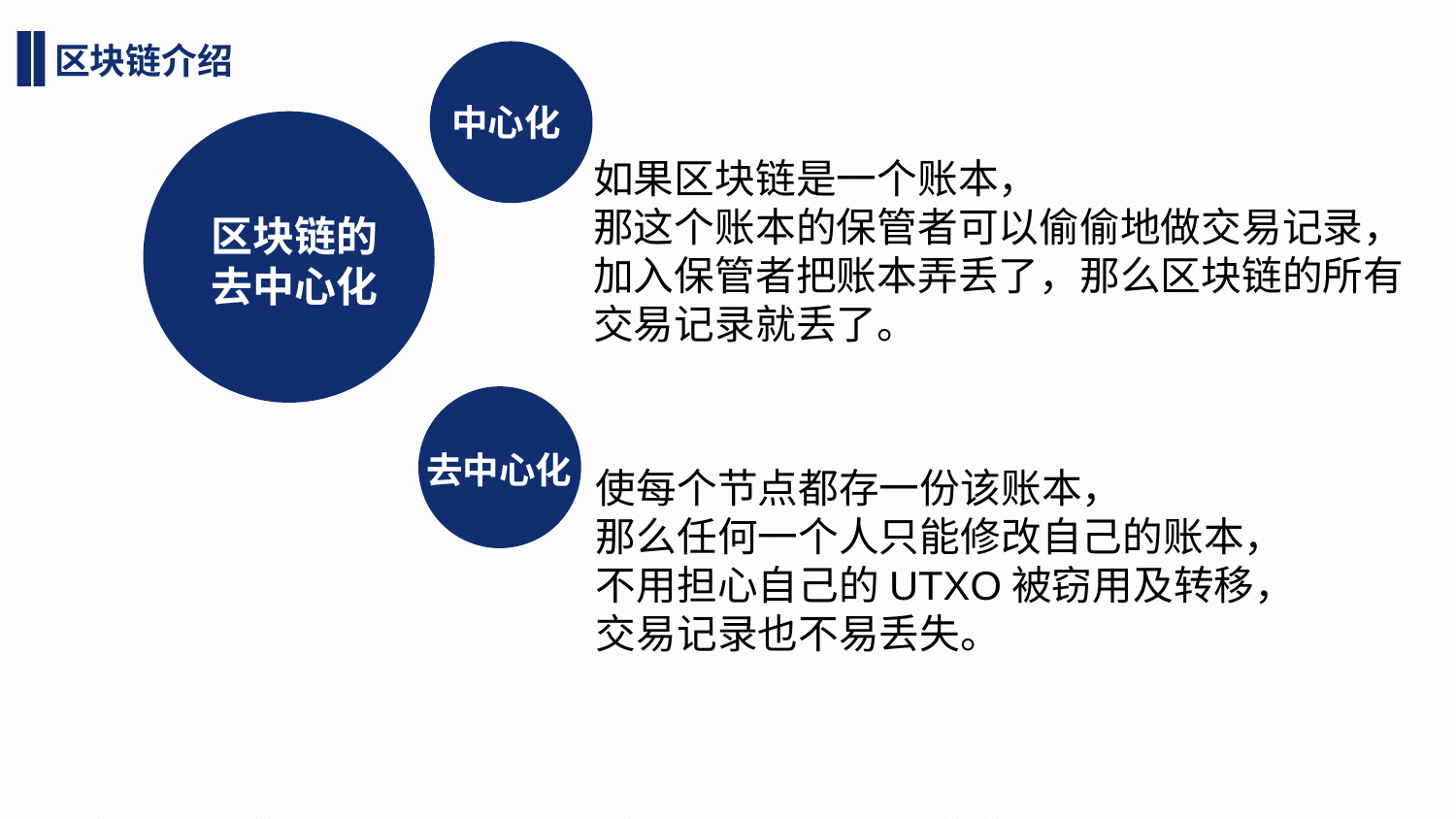

区块链介绍

中心化

如果区块链是一个账本，
那这个账本的保管者可以偷偷地做交易记录，
加入保管者把账本弄丢了，那么区块链的所有交易记录就丢了。

区块链的去中心化

去中心化
使每个节点都存一份该账本，
那么任何一个人只能修改自己的账本，
不用担心自己的UTXO被窃用及转移，
交易记录也不易丢失。